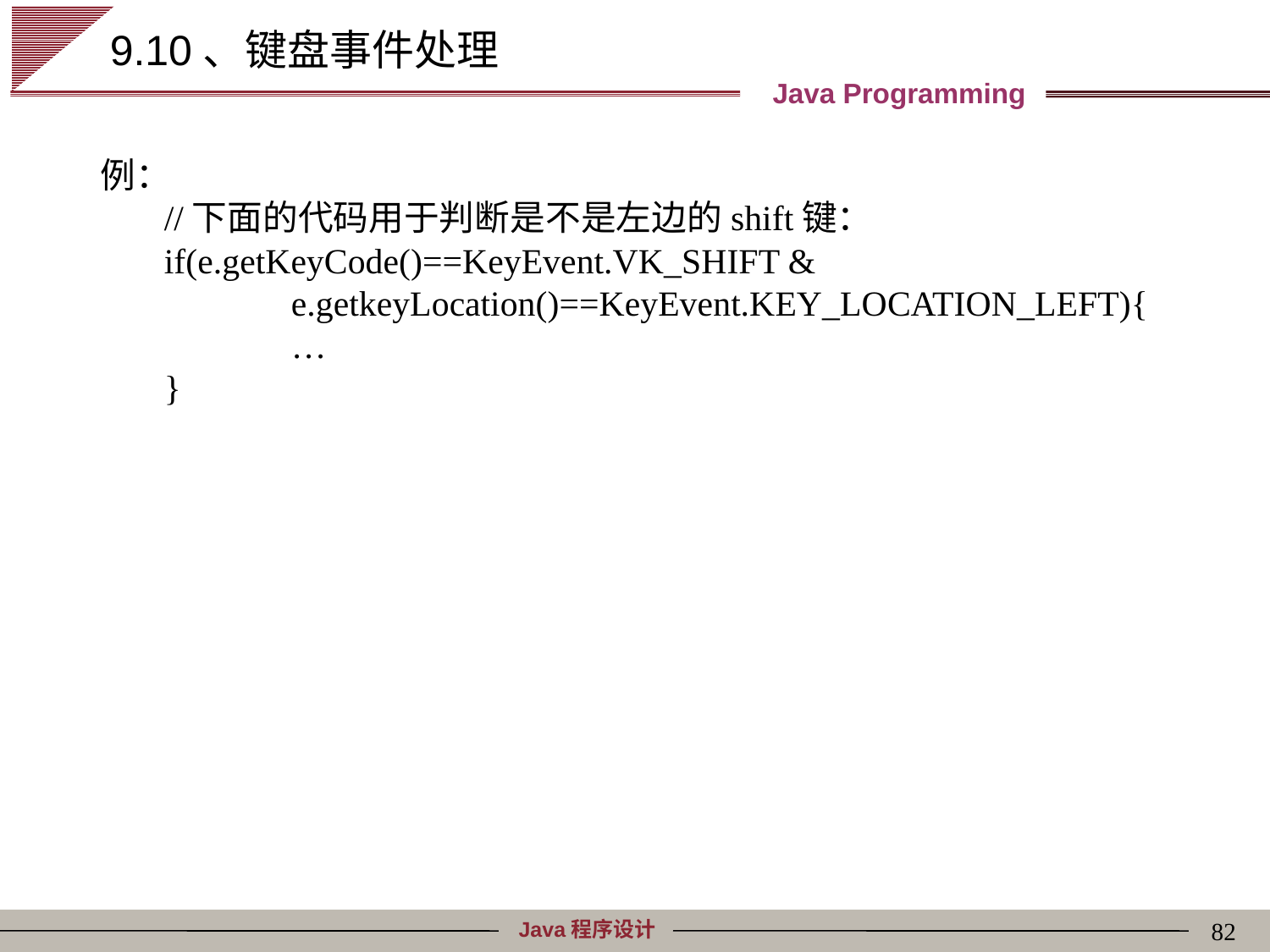

# 9.10、键盘事件处理
例：
//下面的代码用于判断是不是左边的shift键：
if(e.getKeyCode()==KeyEvent.VK_SHIFT &
	e.getkeyLocation()==KeyEvent.KEY_LOCATION_LEFT){
	…
}